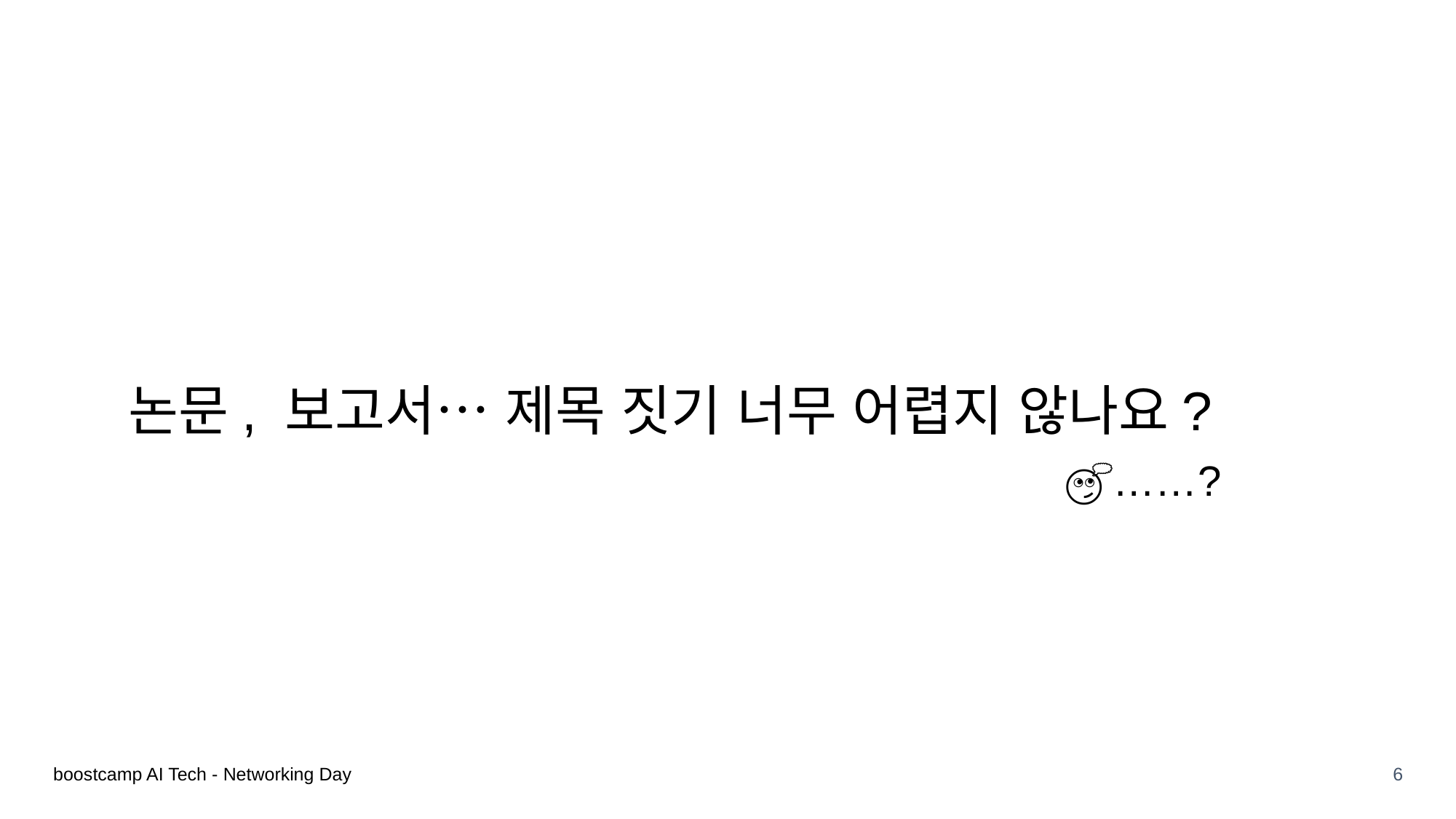

논문, 보고서… 제목 짓기 너무 어렵지 않나요?
🤔……?
6